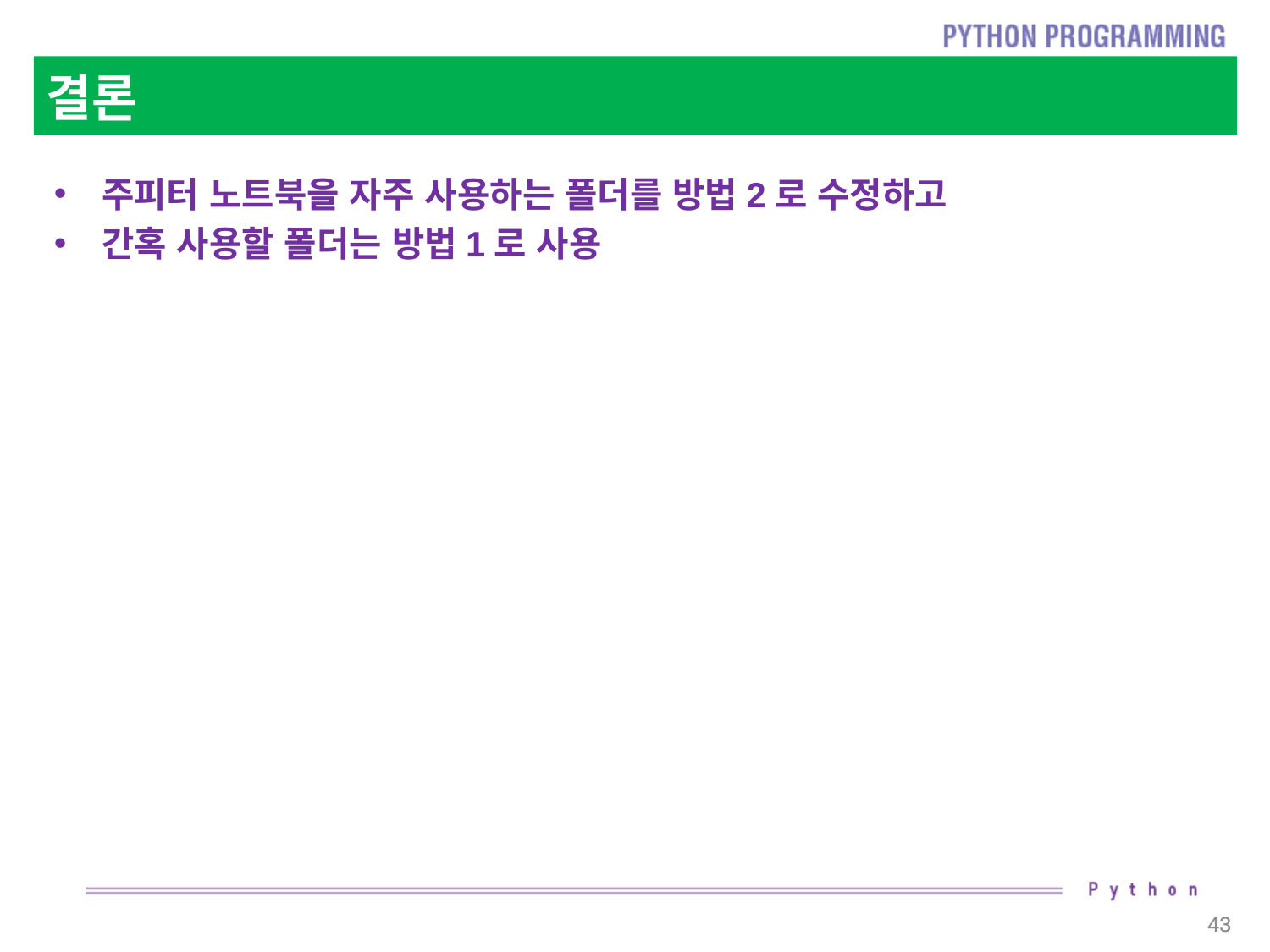

# 결론
주피터 노트북을 자주 사용하는 폴더를 방법2로 수정하고
간혹 사용할 폴더는 방법1로 사용
43